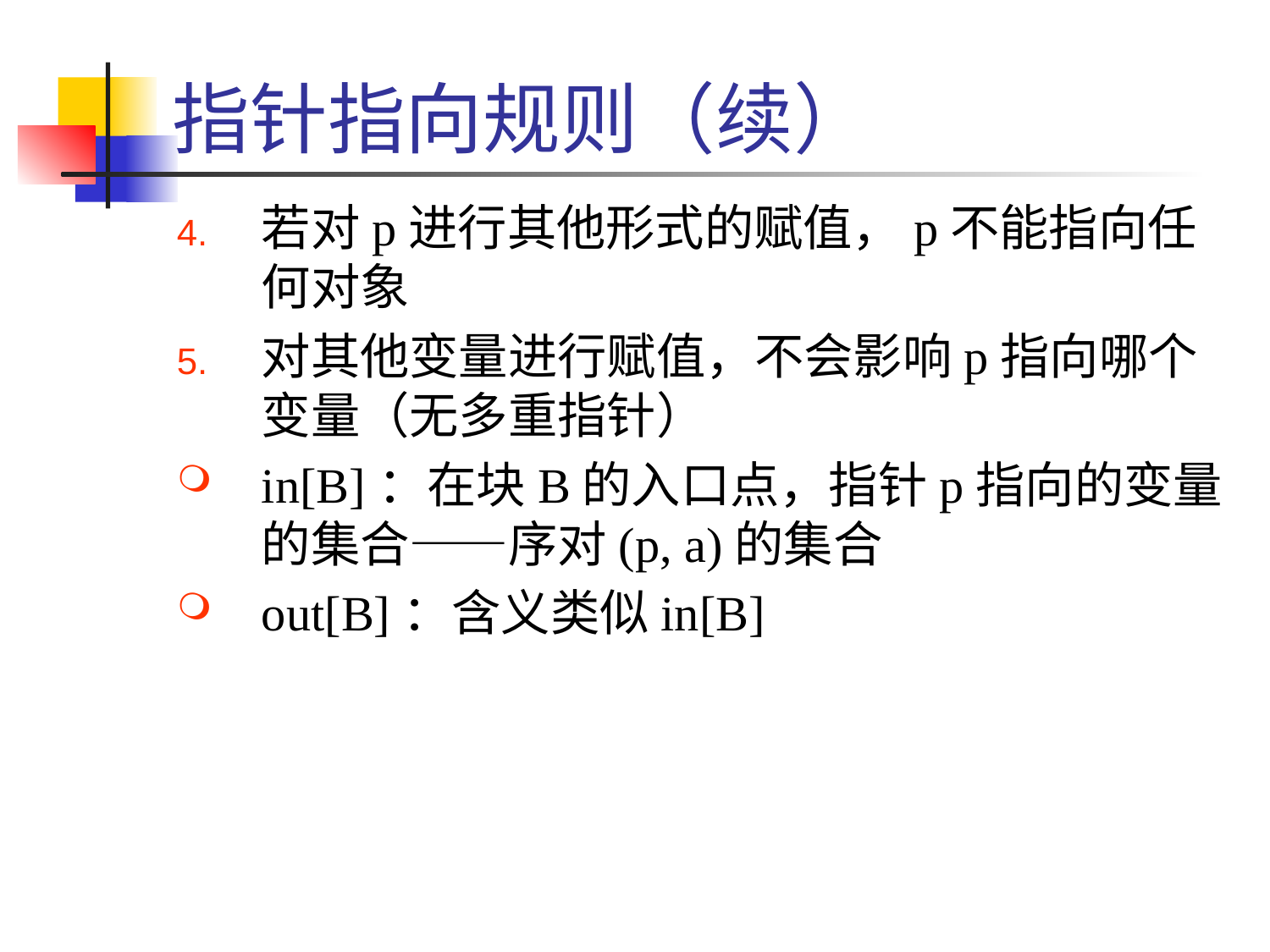

# 指针指向规则（续）
若对p进行其他形式的赋值，p不能指向任何对象
对其他变量进行赋值，不会影响p指向哪个变量（无多重指针）
in[B]：在块B的入口点，指针p指向的变量的集合——序对(p, a)的集合
out[B]：含义类似in[B]